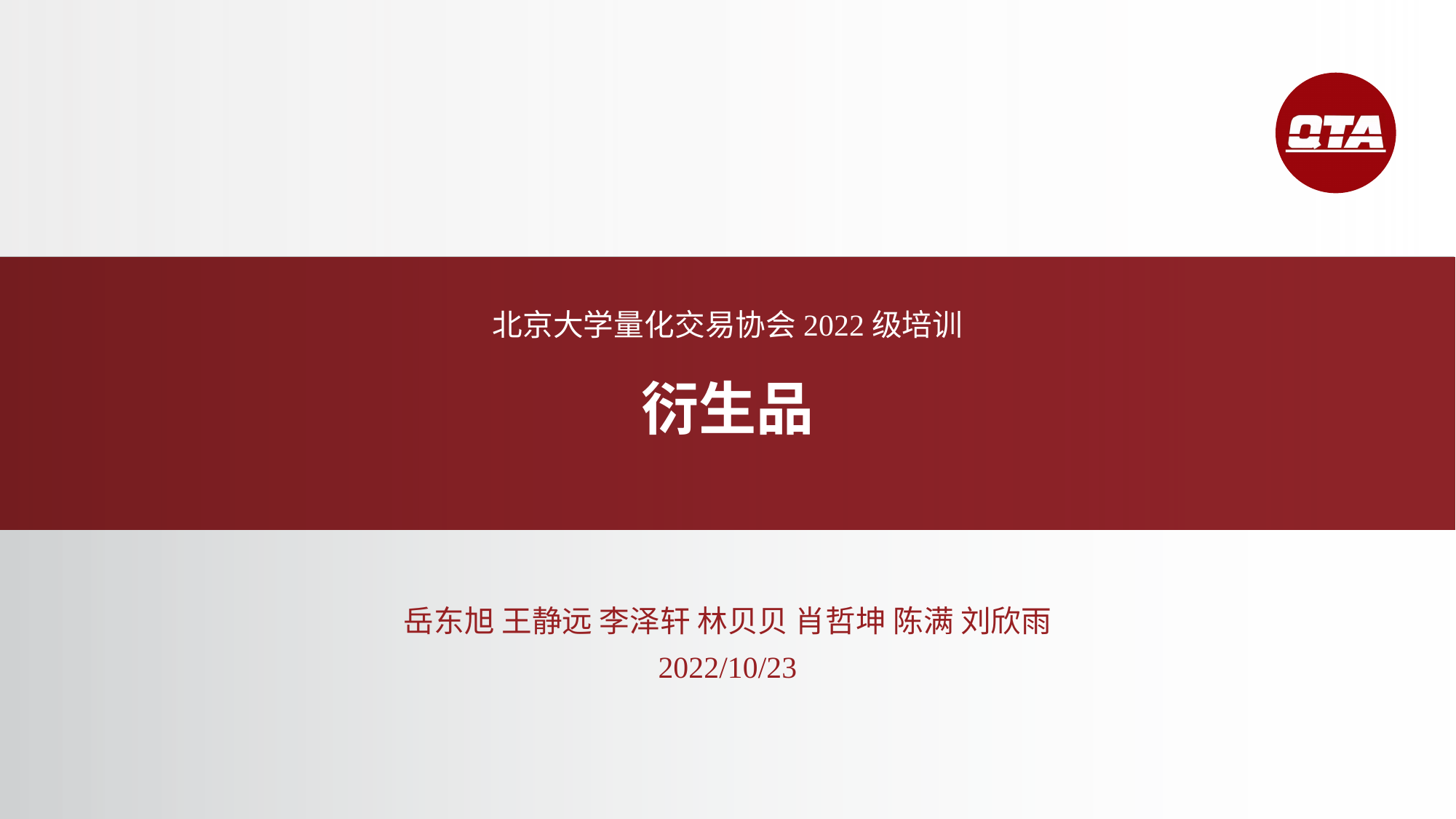

北京大学量化交易协会2022级培训
衍生品
岳东旭 王静远 李泽轩 林贝贝 肖哲坤 陈满 刘欣雨
2022/10/23